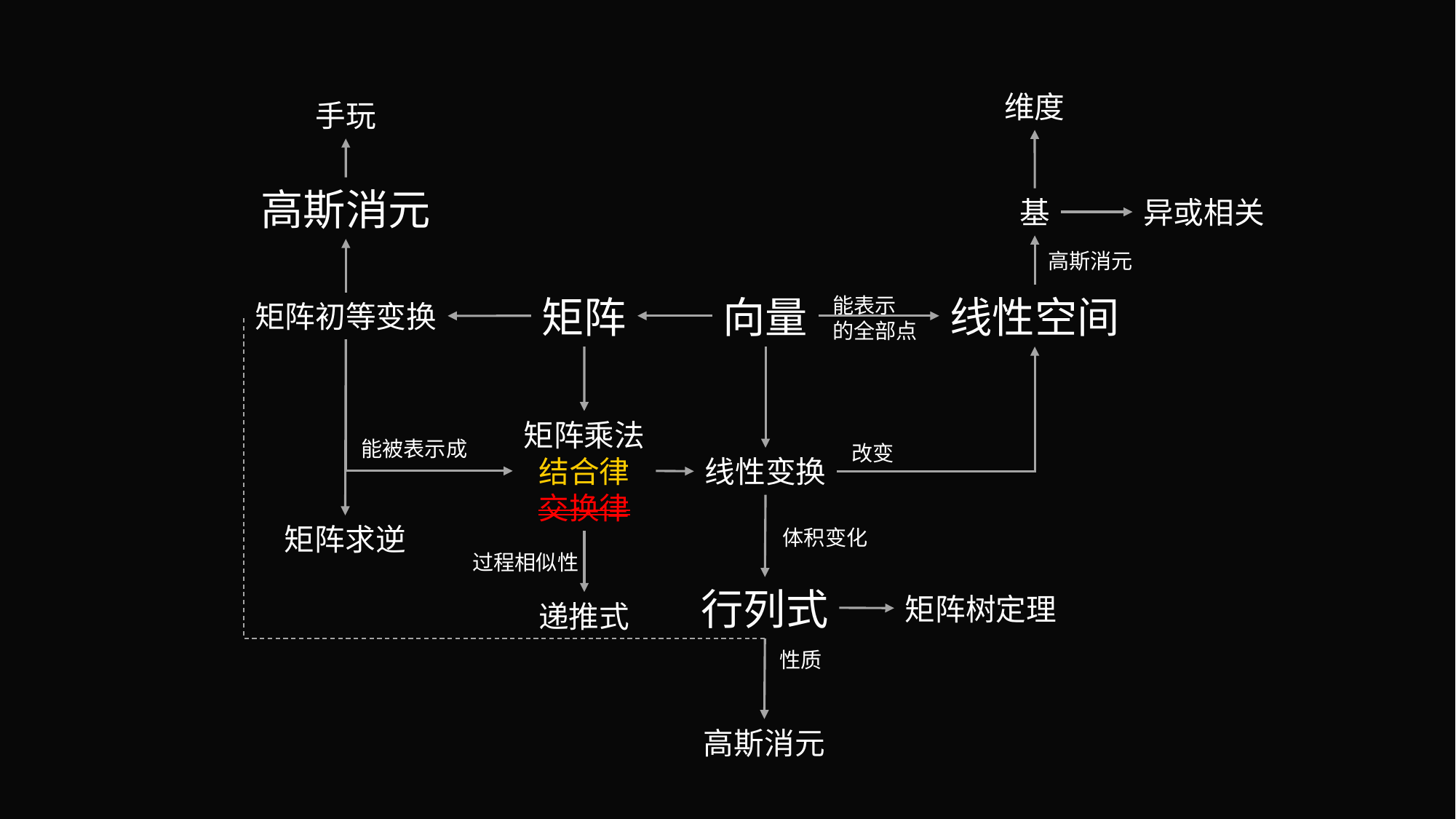

维度
手玩
高斯消元
基
异或相关
高斯消元
矩阵
向量
线性空间
能表示
的全部点
矩阵初等变换
矩阵乘法
结合律
交换律
能被表示成
改变
线性变换
矩阵求逆
体积变化
过程相似性
行列式
矩阵树定理
递推式
性质
高斯消元